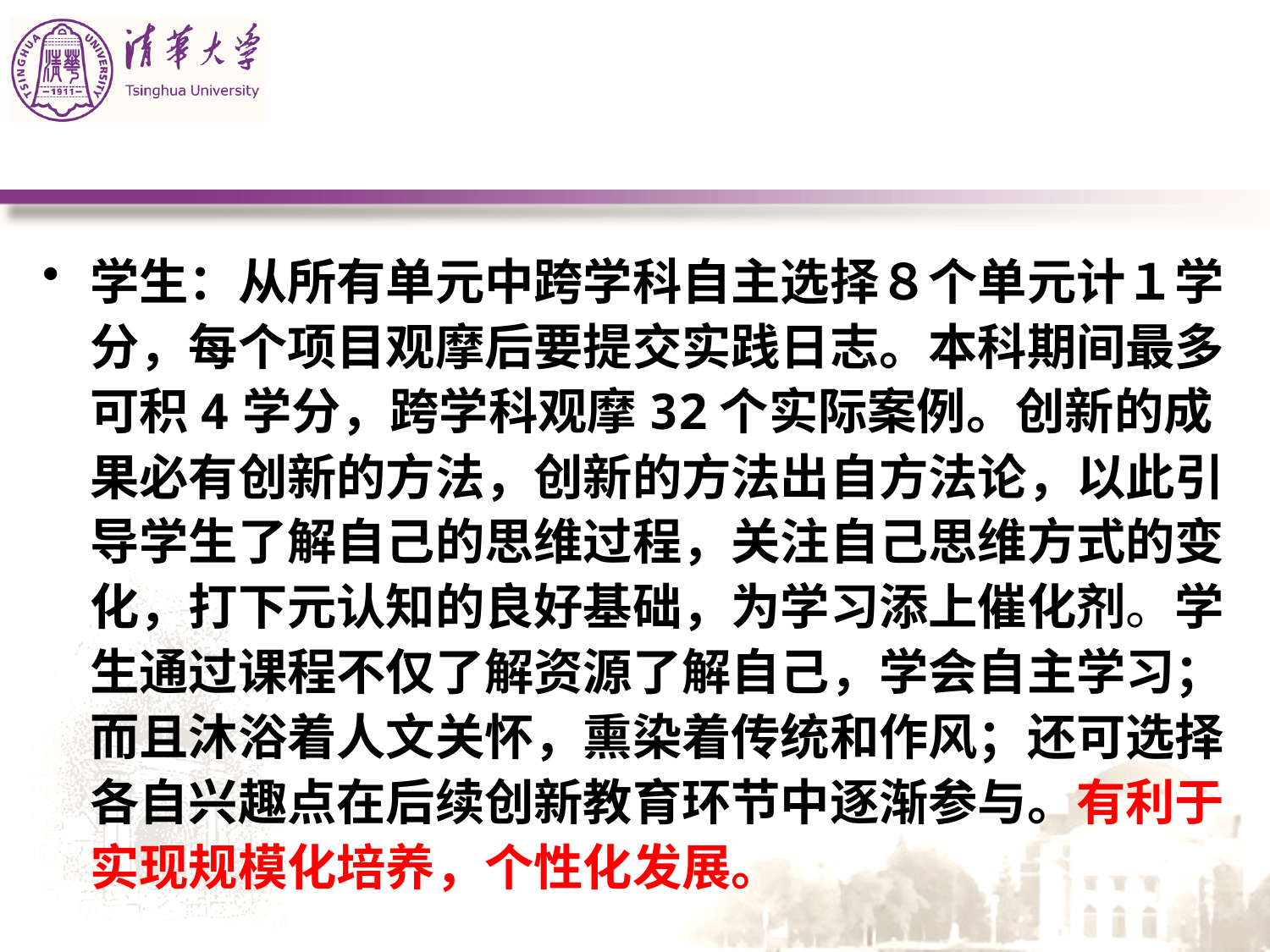

学生：从所有单元中跨学科自主选择８个单元计１学分，每个项目观摩后要提交实践日志。本科期间最多可积4学分，跨学科观摩32个实际案例。创新的成果必有创新的方法，创新的方法出自方法论，以此引导学生了解自己的思维过程，关注自己思维方式的变化，打下元认知的良好基础，为学习添上催化剂。学生通过课程不仅了解资源了解自己，学会自主学习；而且沐浴着人文关怀，熏染着传统和作风；还可选择各自兴趣点在后续创新教育环节中逐渐参与。有利于实现规模化培养，个性化发展。